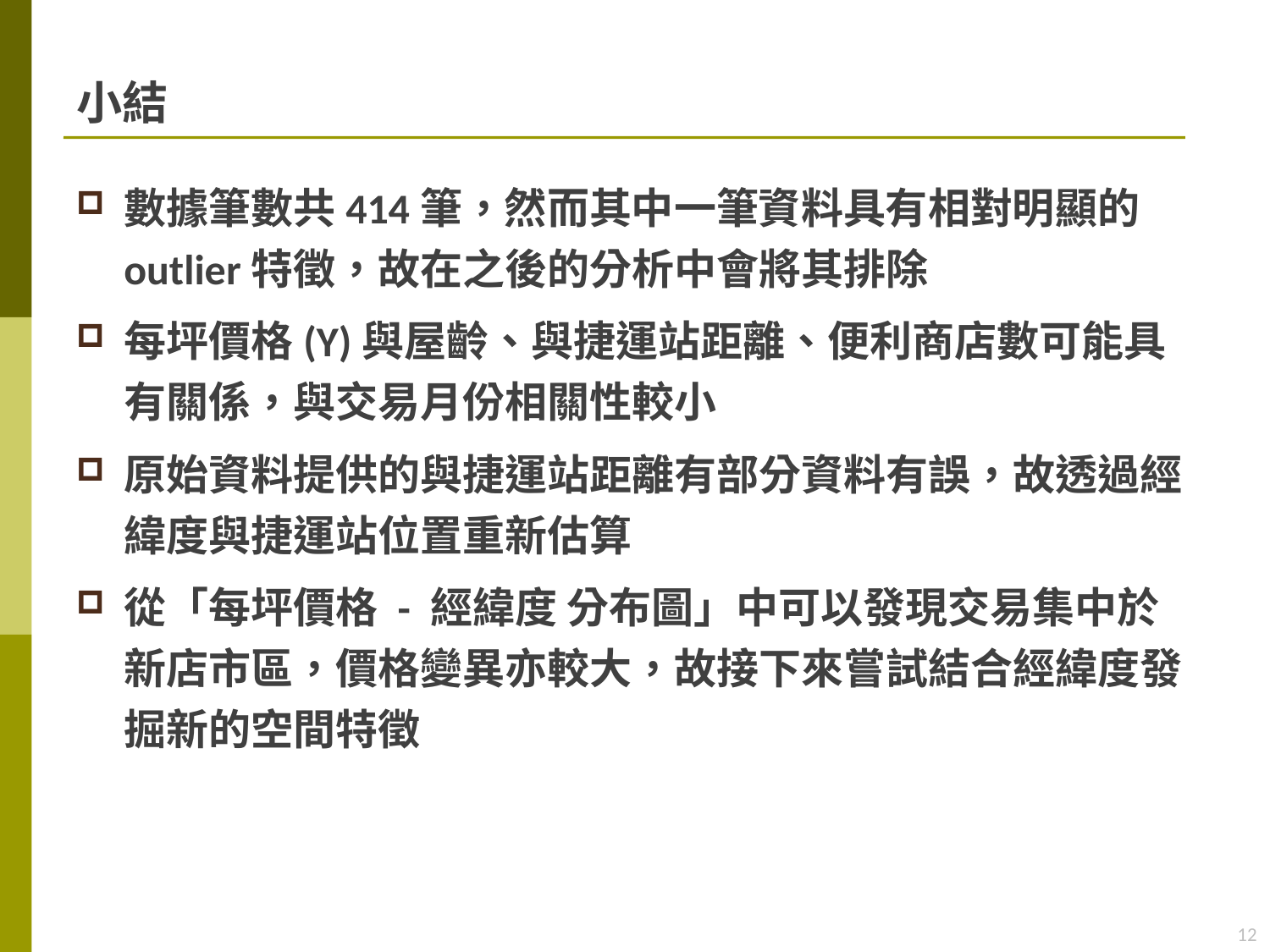

# 小結
數據筆數共414筆，然而其中一筆資料具有相對明顯的outlier特徵，故在之後的分析中會將其排除
每坪價格(Y)與屋齡、與捷運站距離、便利商店數可能具有關係，與交易月份相關性較小
原始資料提供的與捷運站距離有部分資料有誤，故透過經緯度與捷運站位置重新估算
從「每坪價格 - 經緯度 分布圖」中可以發現交易集中於新店市區，價格變異亦較大，故接下來嘗試結合經緯度發掘新的空間特徵

12